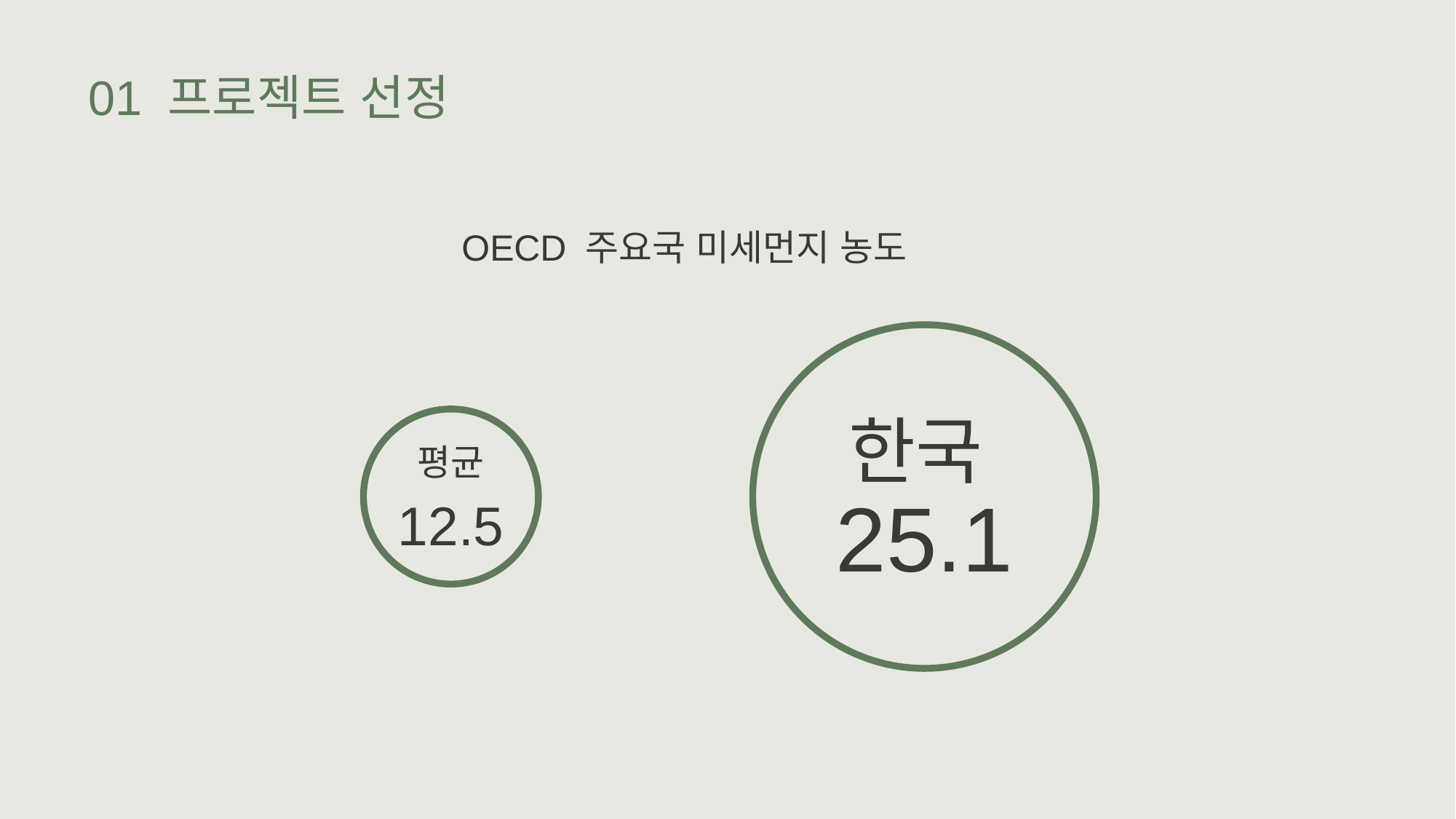

# 01 프로젝트 선정
OECD 주요국 미세먼지 농도

한국25.1
평균
12.5